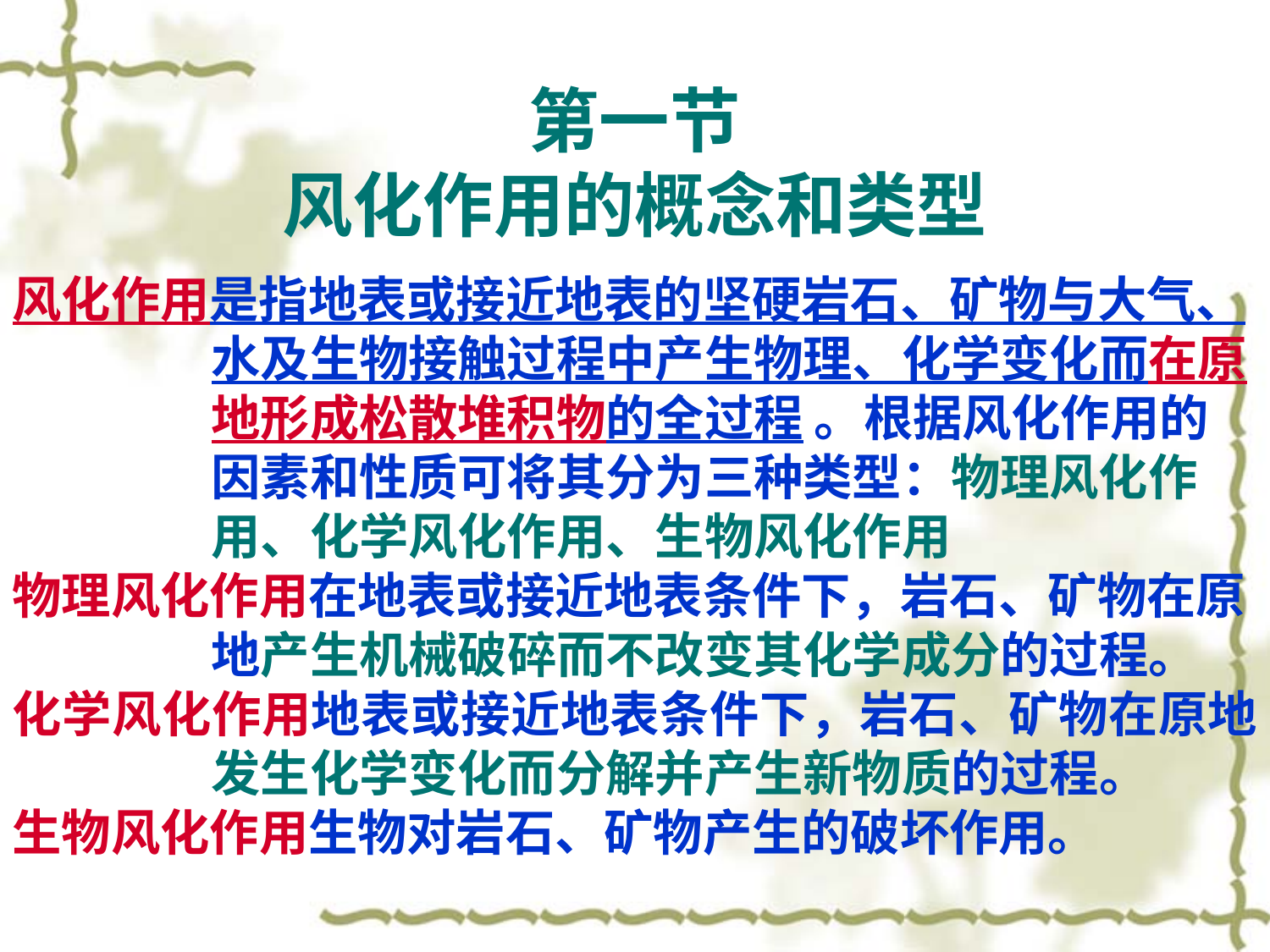

# 第一节 风化作用的概念和类型

风化作用是指地表或接近地表的坚硬岩石、矿物与大气、水及生物接触过程中产生物理、化学变化而在原地形成松散堆积物的全过程 。根据风化作用的因素和性质可将其分为三种类型：物理风化作用、化学风化作用、生物风化作用
物理风化作用在地表或接近地表条件下，岩石、矿物在原地产生机械破碎而不改变其化学成分的过程。
化学风化作用地表或接近地表条件下，岩石、矿物在原地发生化学变化而分解并产生新物质的过程。
生物风化作用生物对岩石、矿物产生的破坏作用。